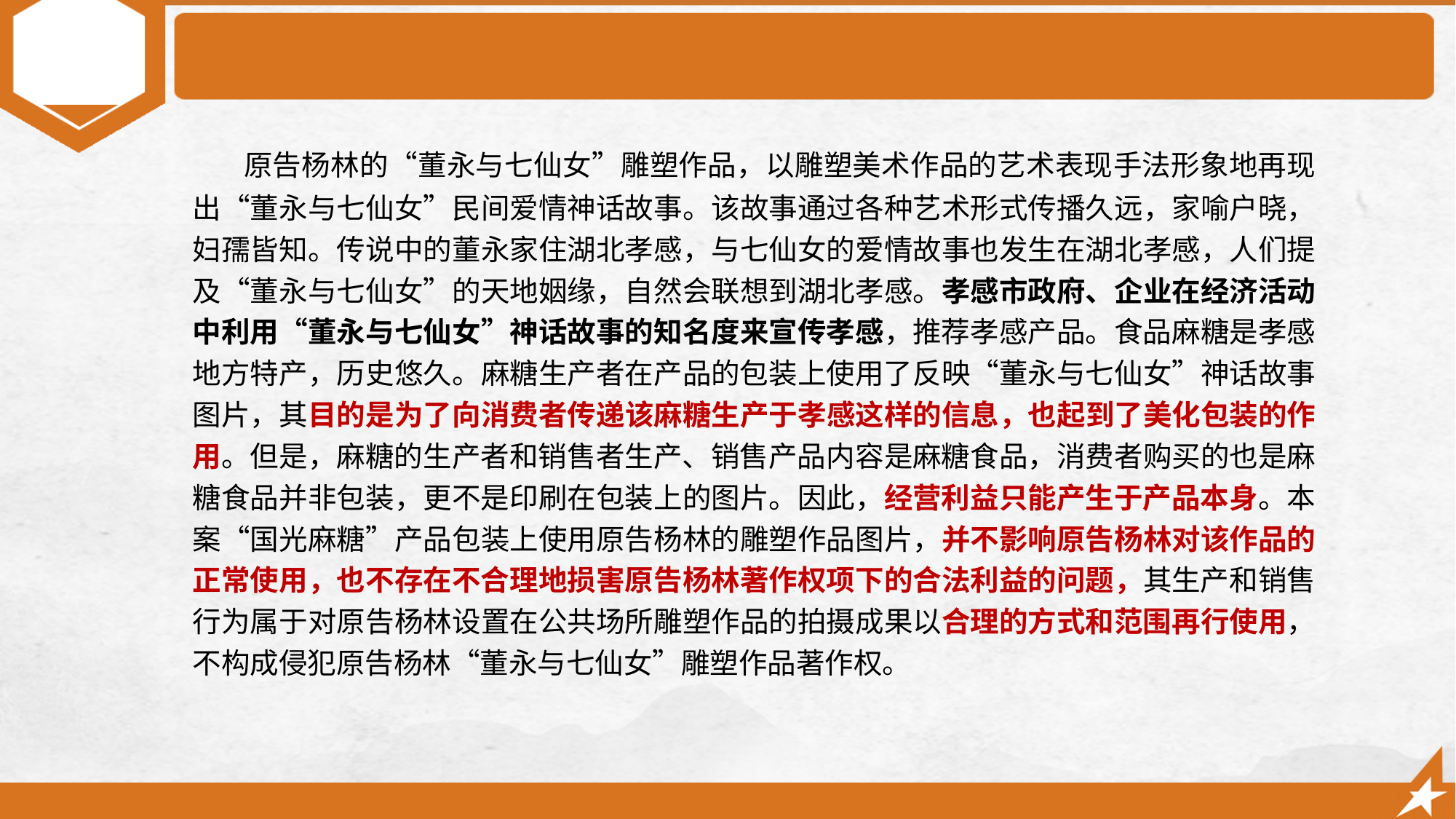

原告杨林的“董永与七仙女”雕塑作品，以雕塑美术作品的艺术表现手法形象地再现出“董永与七仙女”民间爱情神话故事。该故事通过各种艺术形式传播久远，家喻户晓，妇孺皆知。传说中的董永家住湖北孝感，与七仙女的爱情故事也发生在湖北孝感，人们提及“董永与七仙女”的天地姻缘，自然会联想到湖北孝感。孝感市政府、企业在经济活动中利用“董永与七仙女”神话故事的知名度来宣传孝感，推荐孝感产品。食品麻糖是孝感地方特产，历史悠久。麻糖生产者在产品的包装上使用了反映“董永与七仙女”神话故事图片，其目的是为了向消费者传递该麻糖生产于孝感这样的信息，也起到了美化包装的作用。但是，麻糖的生产者和销售者生产、销售产品内容是麻糖食品，消费者购买的也是麻糖食品并非包装，更不是印刷在包装上的图片。因此，经营利益只能产生于产品本身。本案“国光麻糖”产品包装上使用原告杨林的雕塑作品图片，并不影响原告杨林对该作品的正常使用，也不存在不合理地损害原告杨林著作权项下的合法利益的问题，其生产和销售行为属于对原告杨林设置在公共场所雕塑作品的拍摄成果以合理的方式和范围再行使用，不构成侵犯原告杨林“董永与七仙女”雕塑作品著作权。